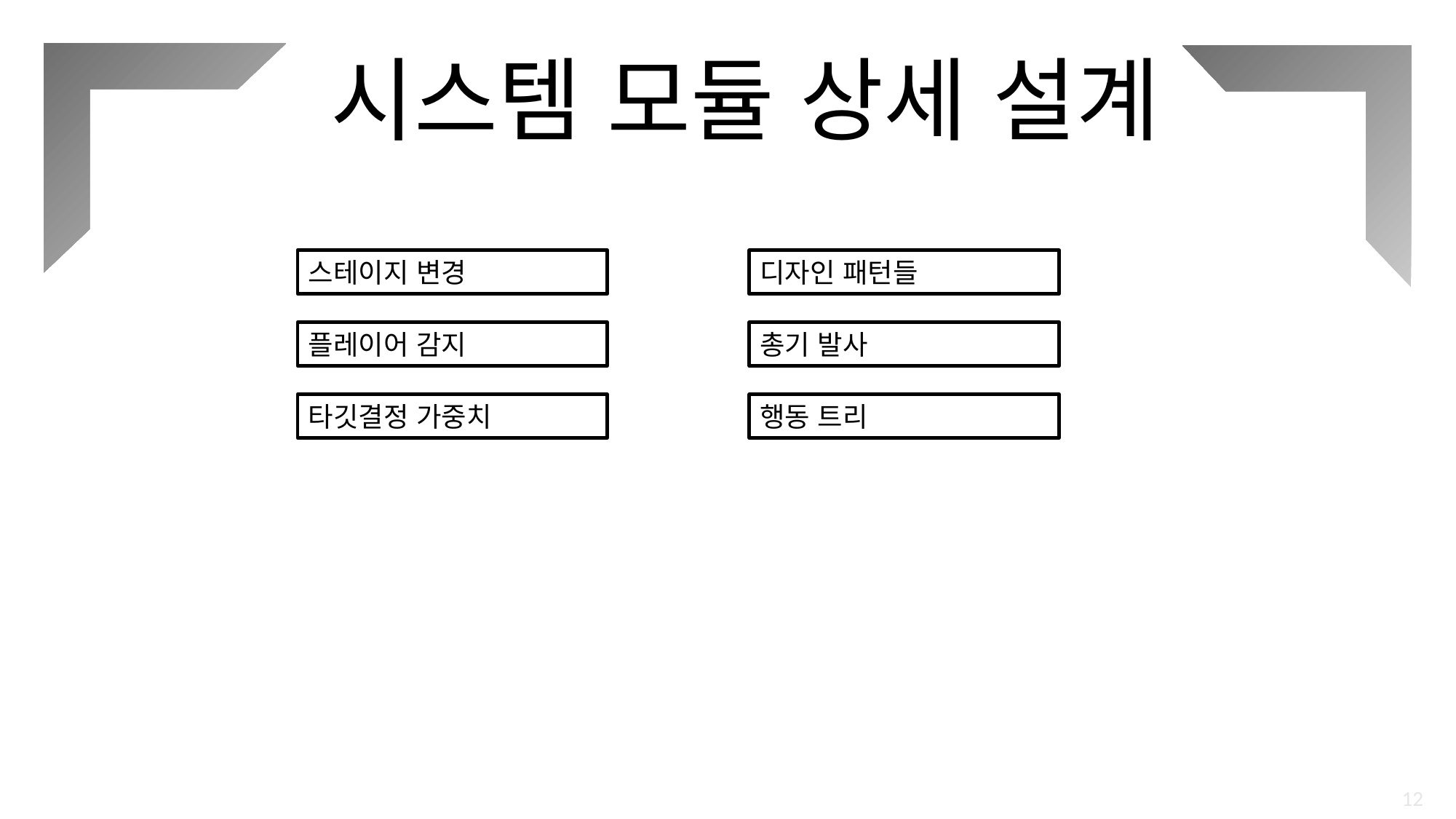

시스템 모듈 상세 설계
스테이지 변경
디자인 패턴들
플레이어 감지
총기 발사
타깃결정 가중치
행동 트리